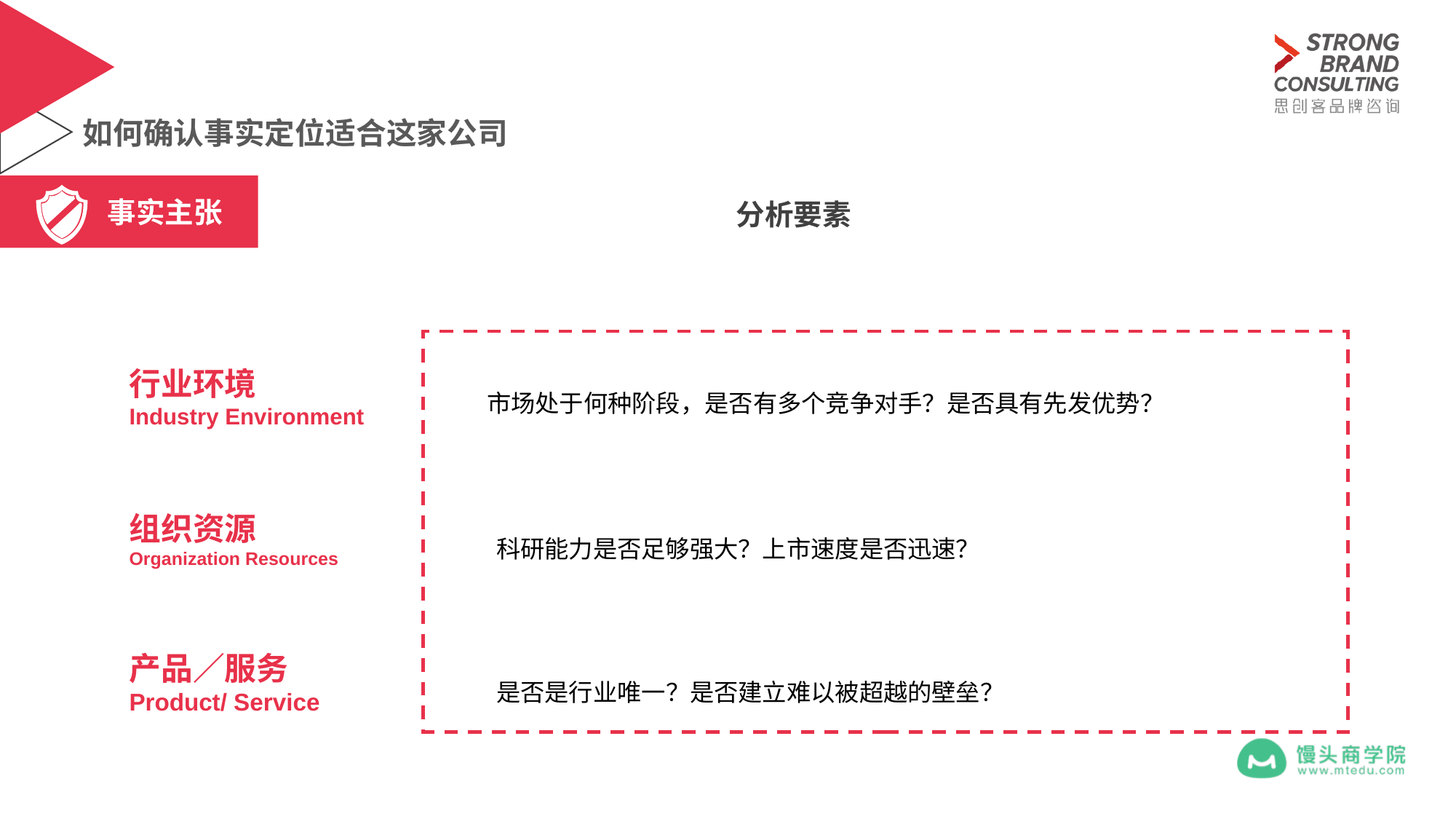

# 如何确认事实定位适合这家公司
分析要素

事实主张

行业环境
Industry Environment
市场处于何种阶段，是否有多个竞争对手？是否具有先发优势？
组织资源
Organization Resources
科研能力是否足够强大？上市速度是否迅速？
产品／服务
Product/ Service
是否是行业唯一？是否建立难以被超越的壁垒？